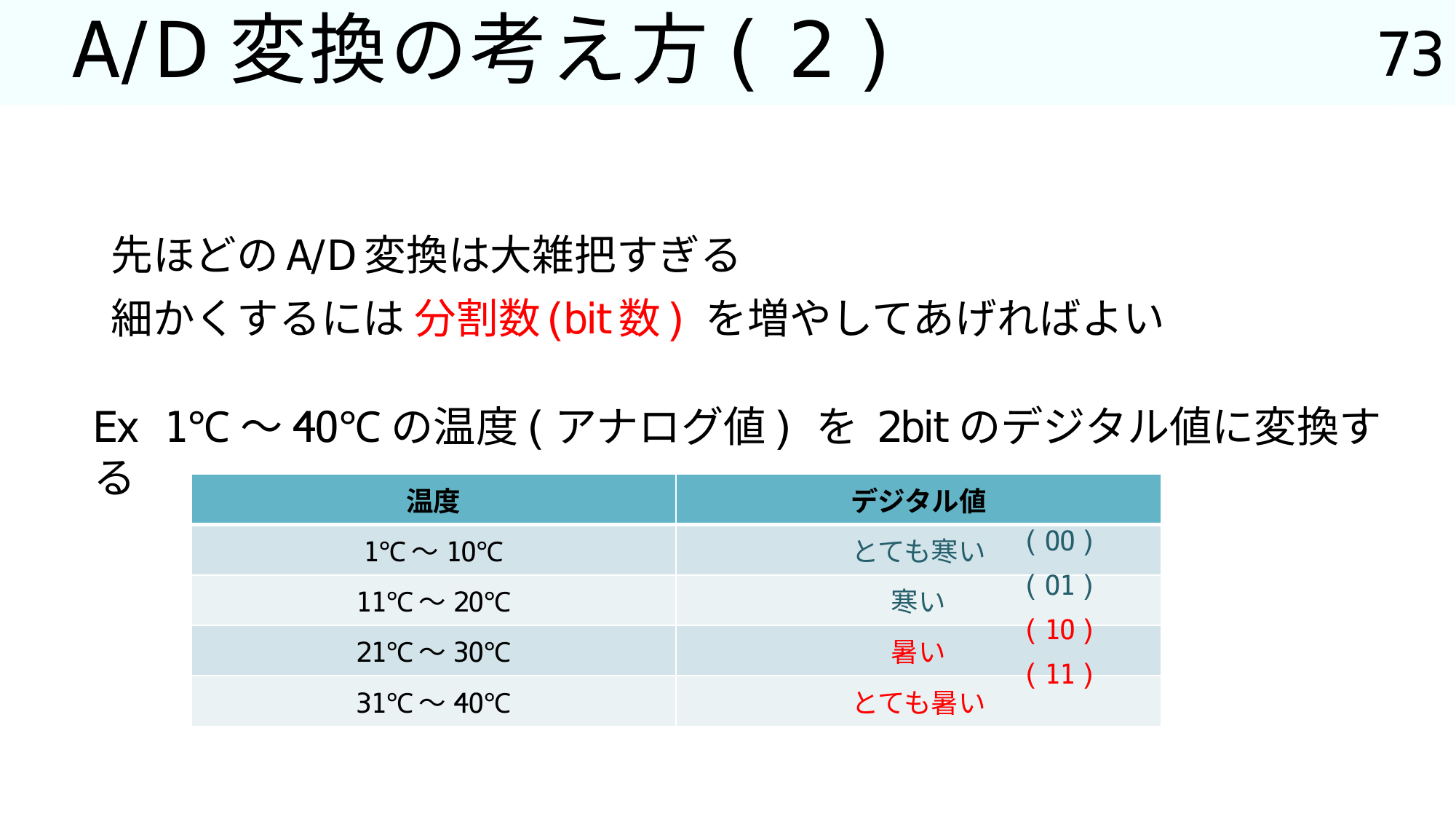

73
# A/D変換の考え方( 2 )
先ほどのA/D変換は大雑把すぎる
細かくするには 分割数(bit数) を増やしてあげればよい
Ex  1℃～40℃の温度(アナログ値) を 2bitのデジタル値に変換する

| 温度 | デジタル値 |
| --- | --- |
| 1℃～10℃ | とても寒い |
| 11℃～20℃ | 寒い |
| 21℃～30℃ | 暑い |
| 31℃～40℃ | とても暑い |
( 00 )
( 01 )
( 10 )
( 11 )